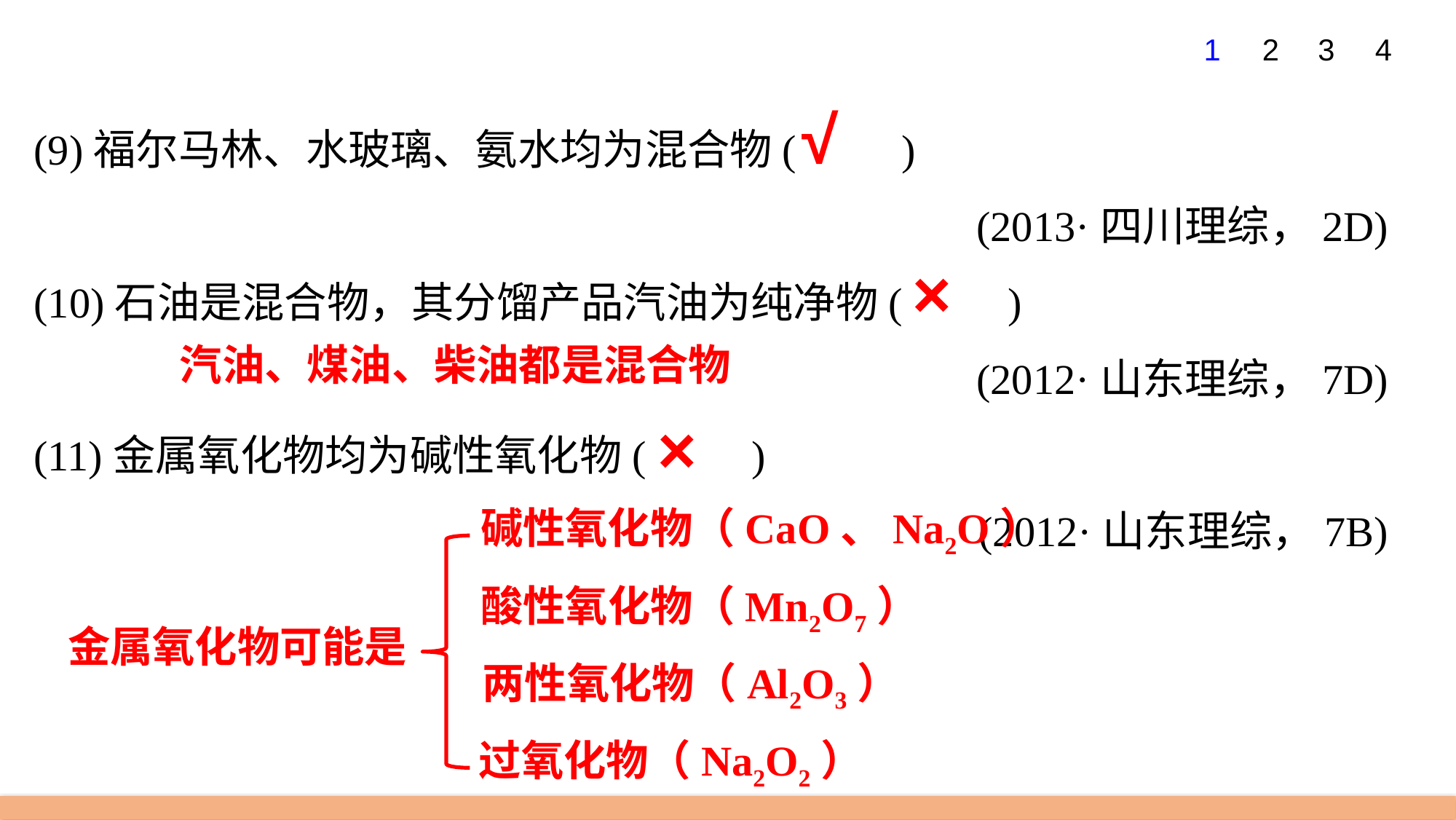

1
2
3
4
(9)福尔马林、水玻璃、氨水均为混合物(　　)
(2013·四川理综，2D)
(10)石油是混合物，其分馏产品汽油为纯净物(　　)
(2012·山东理综，7D)
(11)金属氧化物均为碱性氧化物(　　)
(2012·山东理综，7B)
√
×
汽油、煤油、柴油都是混合物
×
碱性氧化物（CaO、Na2O）

酸性氧化物（Mn2O7）
金属氧化物可能是
两性氧化物（Al2O3）
过氧化物（Na2O2）